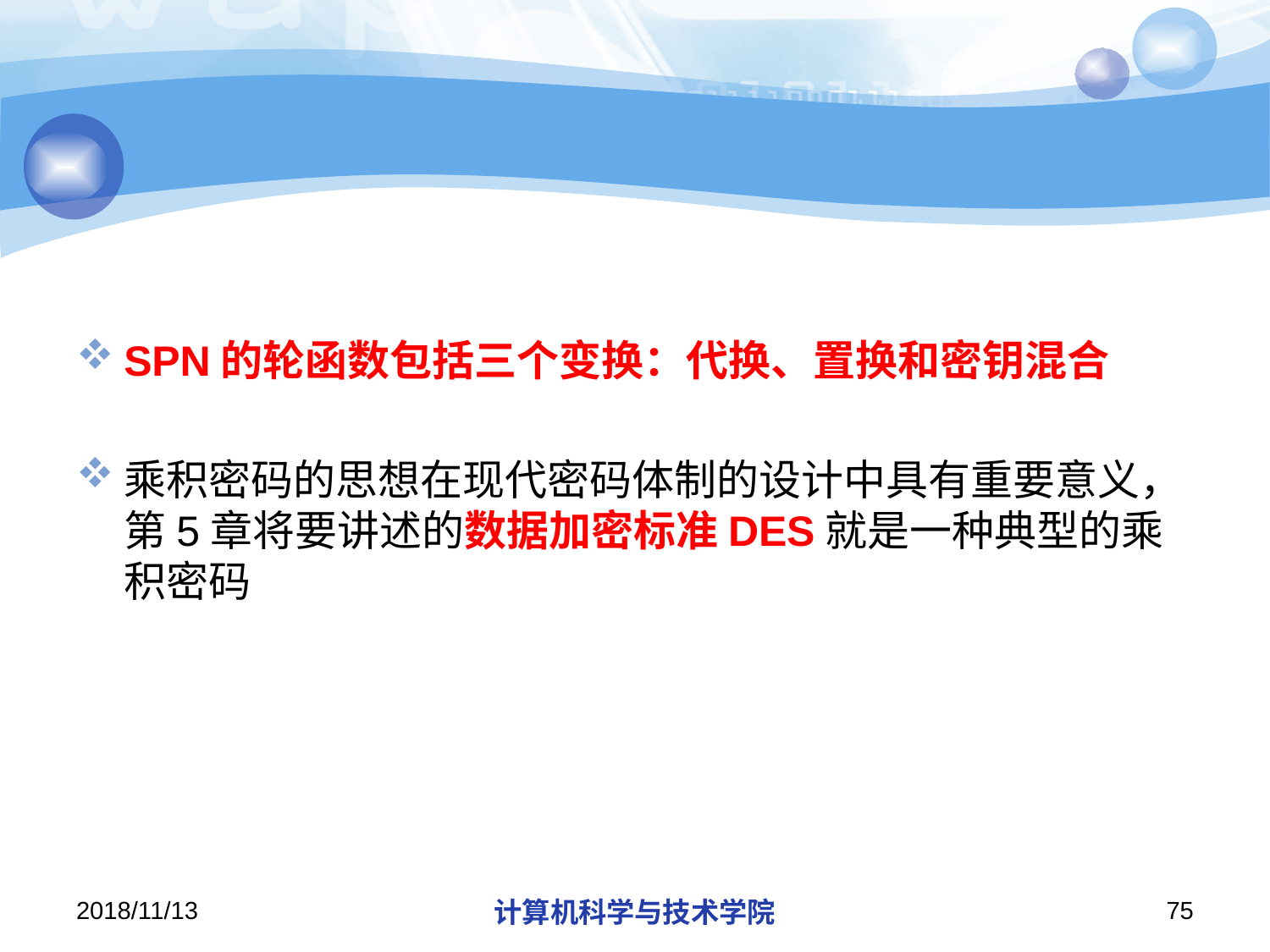

#
SPN的轮函数包括三个变换：代换、置换和密钥混合

乘积密码的思想在现代密码体制的设计中具有重要意义，第5章将要讲述的数据加密标准DES就是一种典型的乘积密码
2018/11/13
计算机科学与技术学院
75